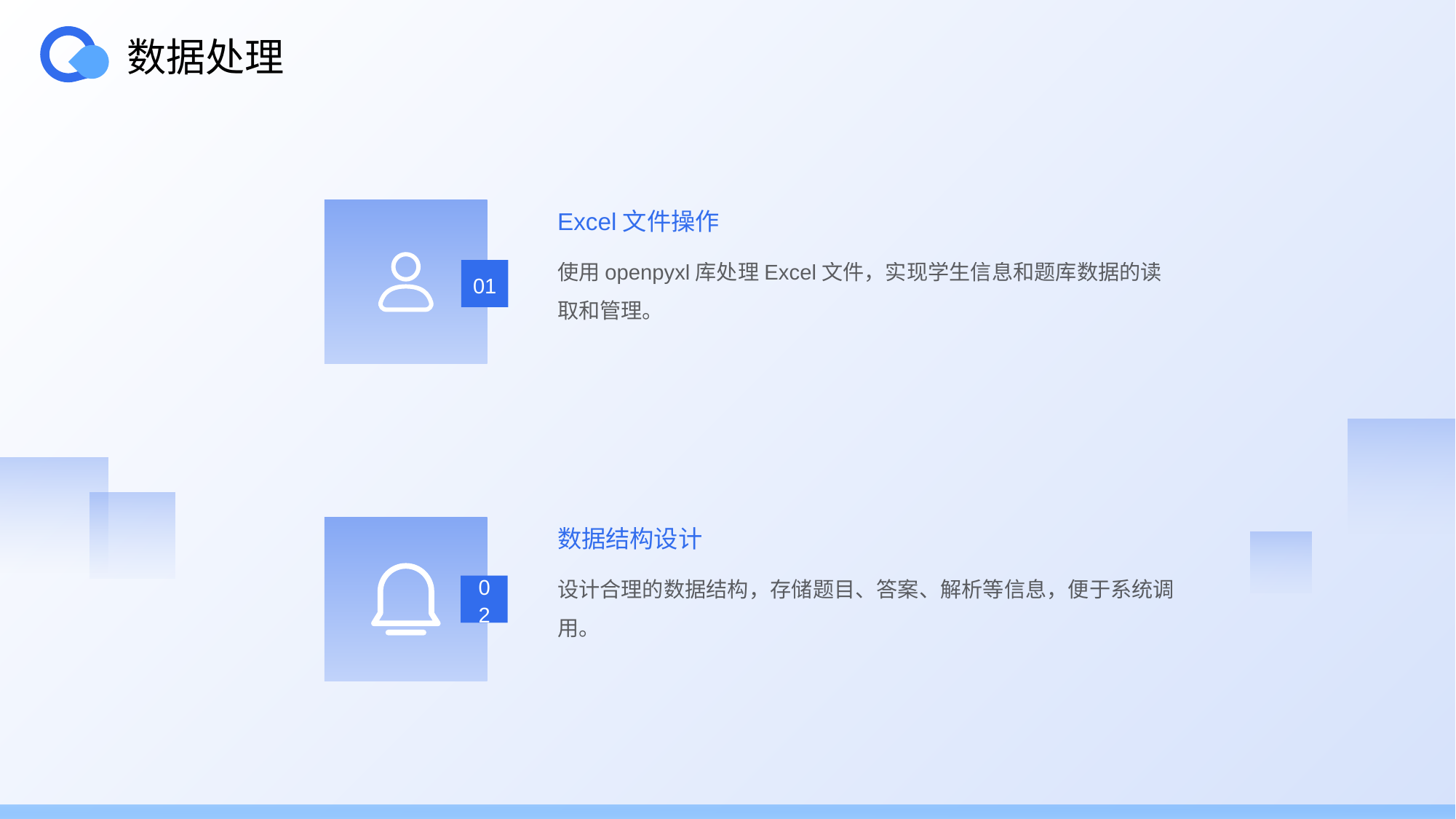

数据处理

Excel文件操作

使用openpyxl库处理Excel文件，实现学生信息和题库数据的读取和管理。

01

数据结构设计

设计合理的数据结构，存储题目、答案、解析等信息，便于系统调用。

02